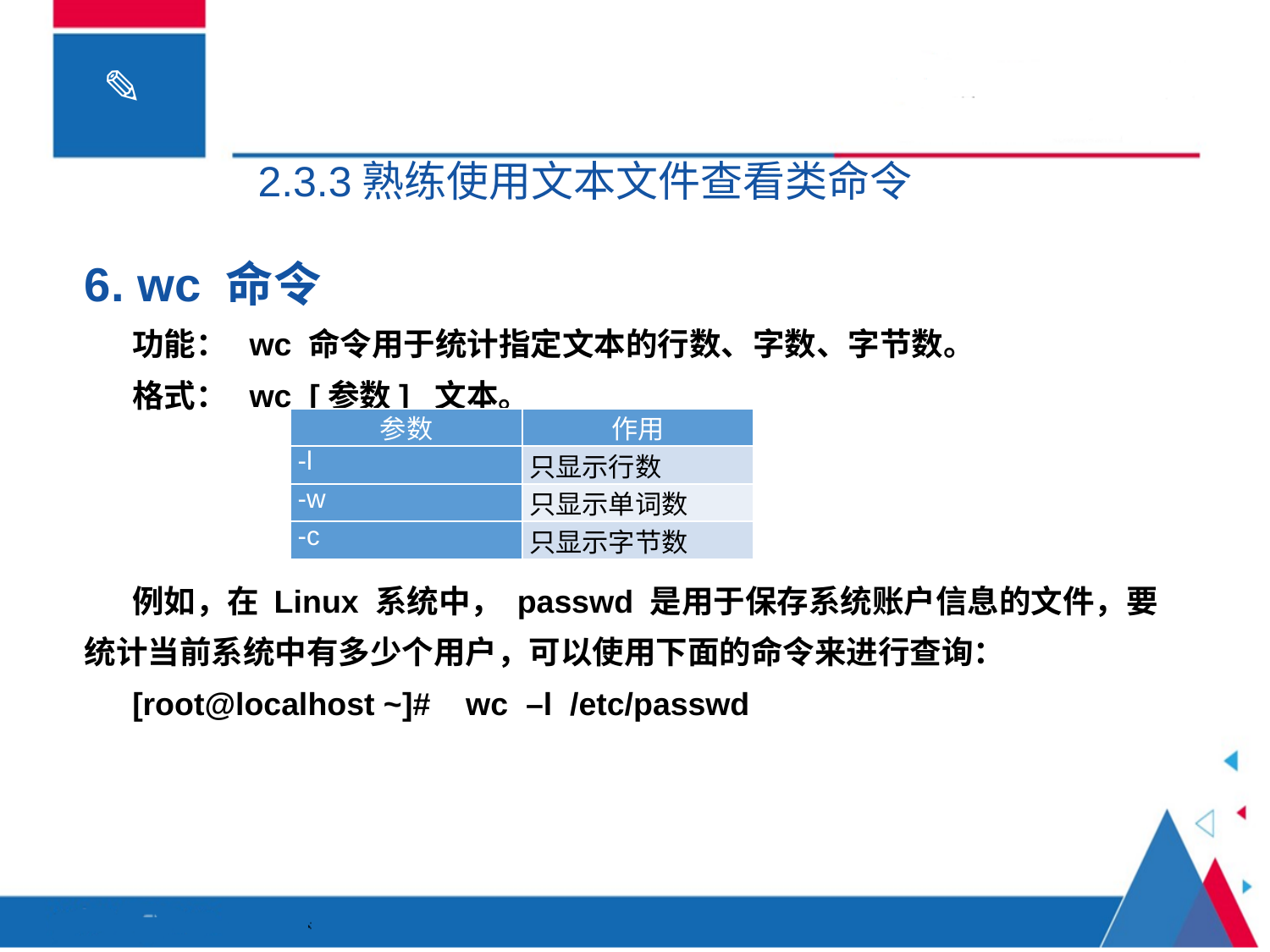

2.3.3熟练使用文本文件查看类命令
6. wc 命令
功能：  wc 命令用于统计指定文本的行数、字数、字节数。
格式：  wc  [参数]  文本。

例如，在 Linux 系统中， passwd 是用于保存系统账户信息的文件，要统计当前系统中有多少个用户，可以使用下面的命令来进行查询：
[root@localhost ~]#    wc  –l  /etc/passwd

| 参数 | 作用 |
| --- | --- |
| -l | 只显示行数 |
| -w | 只显示单词数 |
| -c | 只显示字节数 |